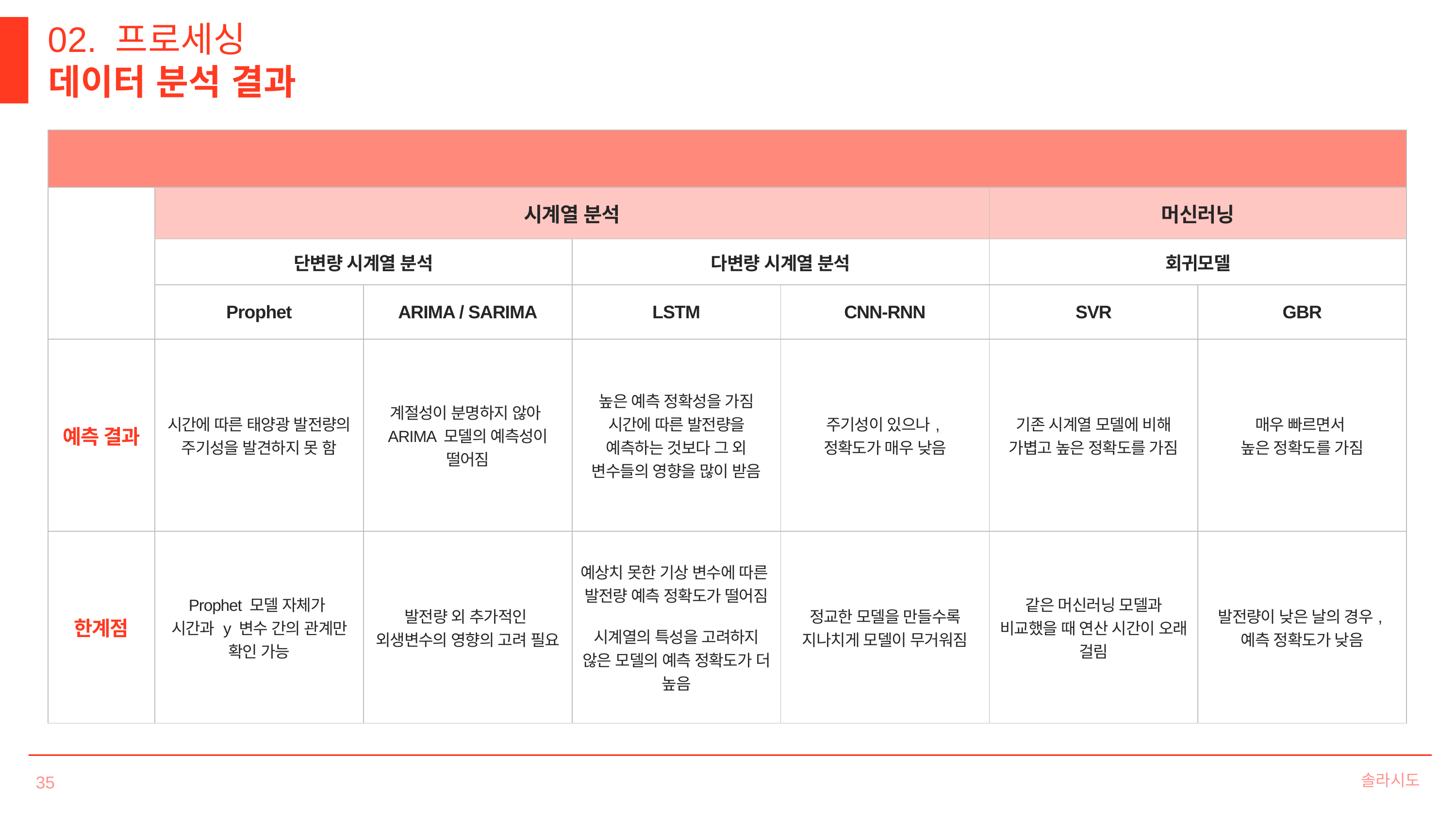

02. 프로세싱
데이터 분석 결과
| 모델 요약 | 전반적 모델 요약 |  |  |  |  |  |
| --- | --- | --- | --- | --- | --- | --- |
|  | 시계열 분석 |  |  |  | 머신러닝 |  |
|  | 단변량 시계열 분석 |  | 다변량 시계열 분석 | 다변량 시계열 분석 | 회귀모델 |  |
|  | Prophet | ARIMA / SARIMA | LSTM | CNN-RNN | SVR | GBR |
| 예측 결과 | 시간에 따른 태양광 발전량의 주기성을 발견하지 못 함 | 계절성이 분명하지 않아 ARIMA 모델의 예측성이 떨어짐 | 높은 예측 정확성을 가짐 시간에 따른 발전량을 예측하는 것보다 그 외 변수들의 영향을 많이 받음 | 주기성이 있으나, 정확도가 매우 낮음 | 기존 시계열 모델에 비해 가볍고 높은 정확도를 가짐 | 매우 빠르면서 높은 정확도를 가짐 |
| 한계점 | Prophet 모델 자체가 시간과 y 변수 간의 관계만 확인 가능 | 발전량 외 추가적인 외생변수의 영향의 고려 필요 | 예상치 못한 기상 변수에 따른 발전량 예측 정확도가 떨어짐 시계열의 특성을 고려하지 않은 모델의 예측 정확도가 더 높음 | 정교한 모델을 만들수록 지나치게 모델이 무거워짐 | 같은 머신러닝 모델과 비교했을 때 연산 시간이 오래 걸림 | 발전량이 낮은 날의 경우, 예측 정확도가 낮음 |

솔라시도
35